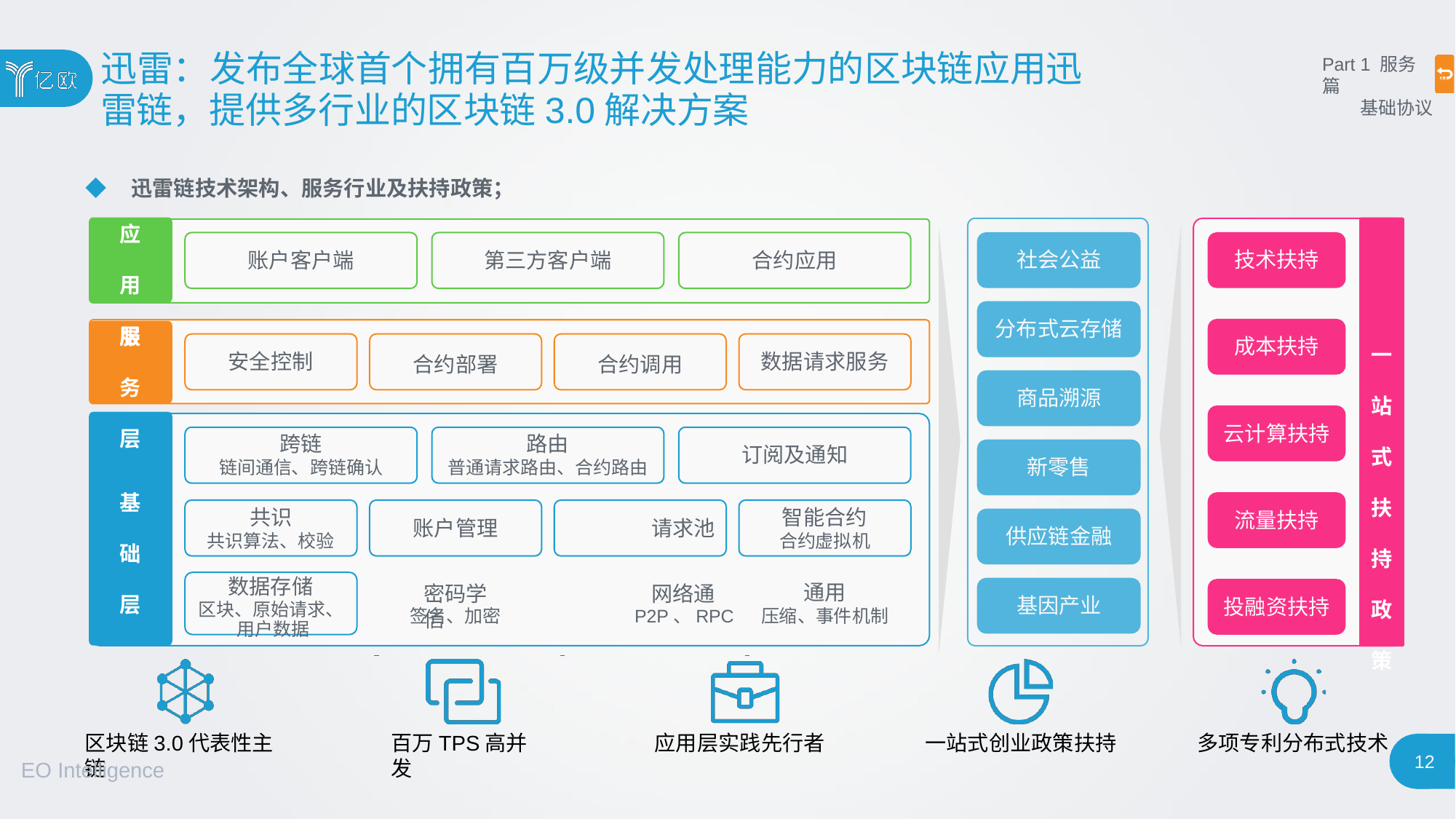

# 迅雷：发布全球首个拥有百万级并发处理能力的区块链应用迅
雷链，提供多行业的区块链3.0解决方案
Part 1 服务篇
基础协议

◆ 迅雷链技术架构、服务行业及扶持政策；

应  用  层

社会公益
技术扶持
账户客户端
第三方客户端

合约部署	合约调用
合约应用

分布式云存储

服  务  层
成本扶持

一  站  式  扶  持  政  策
安全控制
数据请求服务

商品溯源

云计算扶持

跨链
链间通信、跨链确认
路由
普通请求路由、合约路由

订阅及通知
新零售
基  础  层

共识
共识算法、校验
智能合约
合约虚拟机
流量扶持

账户管理	请求池

密码学	网络通信
供应链金融

数据存储
区块、原始请求、  用户数据

通用
基因产业
投融资扶持
签名、加密	P2P、RPC

压缩、事件机制

区块链3.0代表性主链
百万TPS高并发
应用层实践先行者
一站式创业政策扶持
多项专利分布式技术
12
EO Intelligence